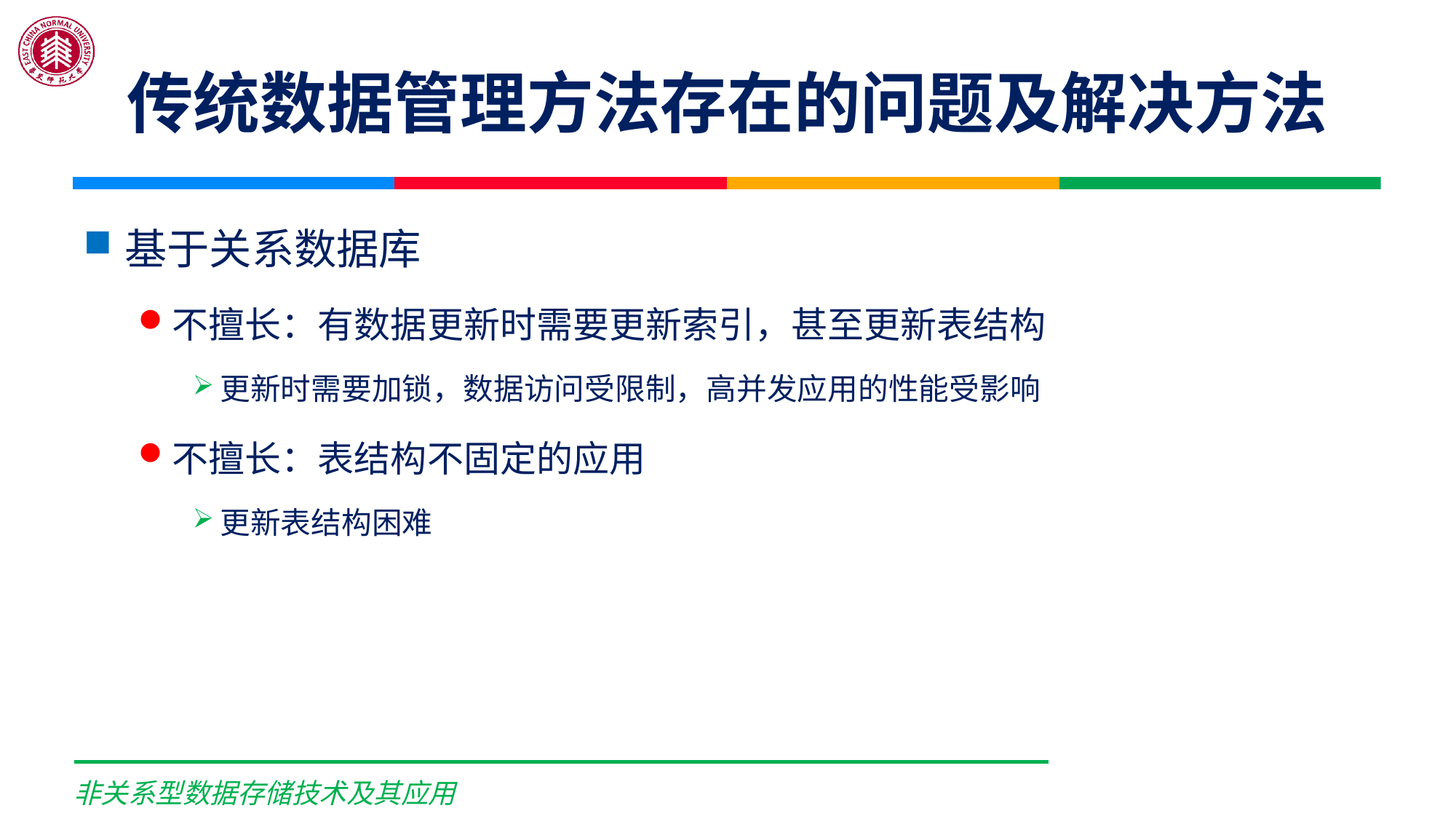

# 传统数据管理方法存在的问题及解决方法
基于关系数据库
不擅长：有数据更新时需要更新索引，甚至更新表结构
更新时需要加锁，数据访问受限制，高并发应用的性能受影响
不擅长：表结构不固定的应用
更新表结构困难